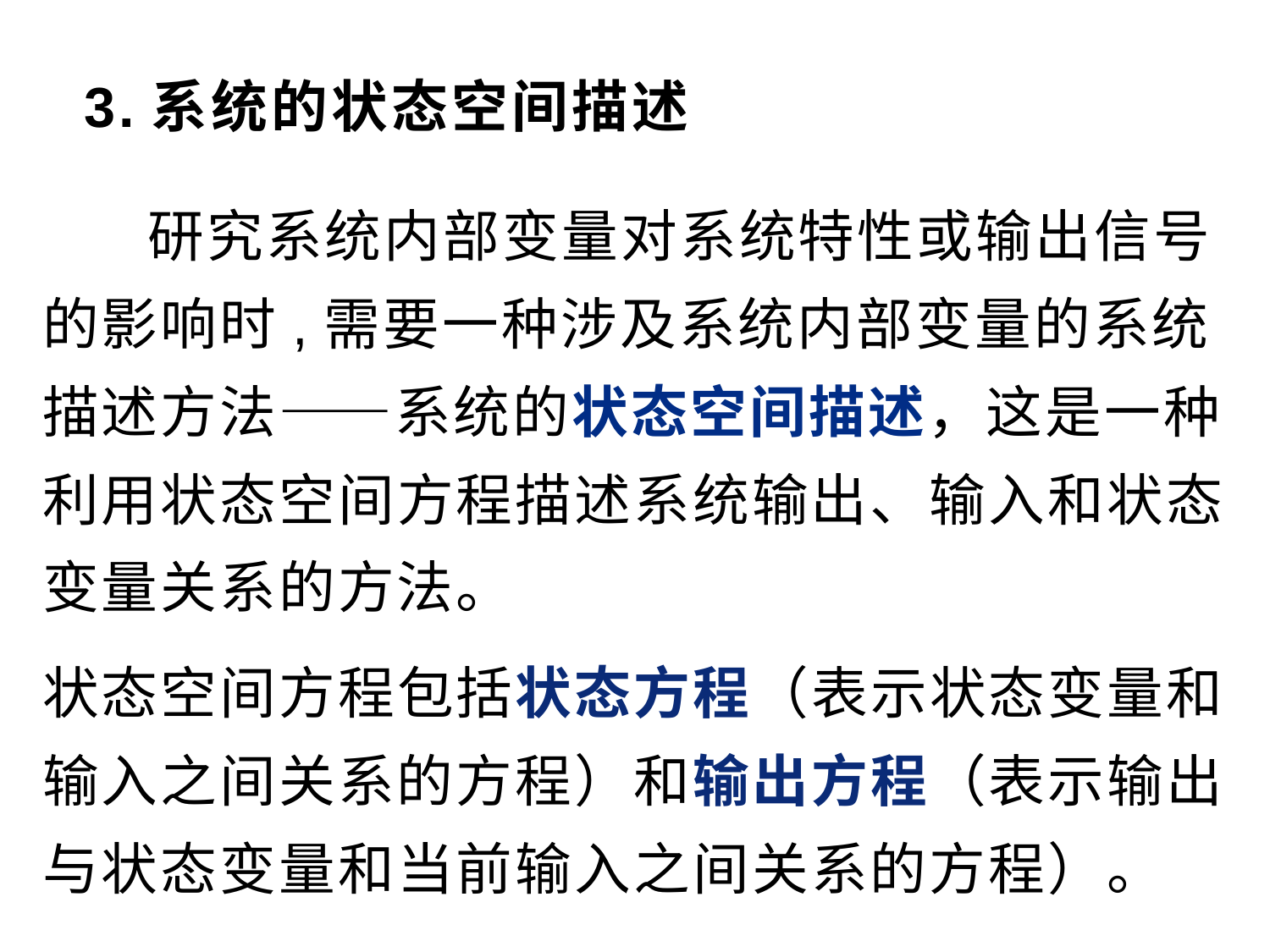

# 3.系统的状态空间描述
      研究系统内部变量对系统特性或输出信号的影响时,需要一种涉及系统内部变量的系统描述方法——系统的状态空间描述，这是一种利用状态空间方程描述系统输出、输入和状态变量关系的方法。
状态空间方程包括状态方程（表示状态变量和输入之间关系的方程）和输出方程（表示输出与状态变量和当前输入之间关系的方程）。